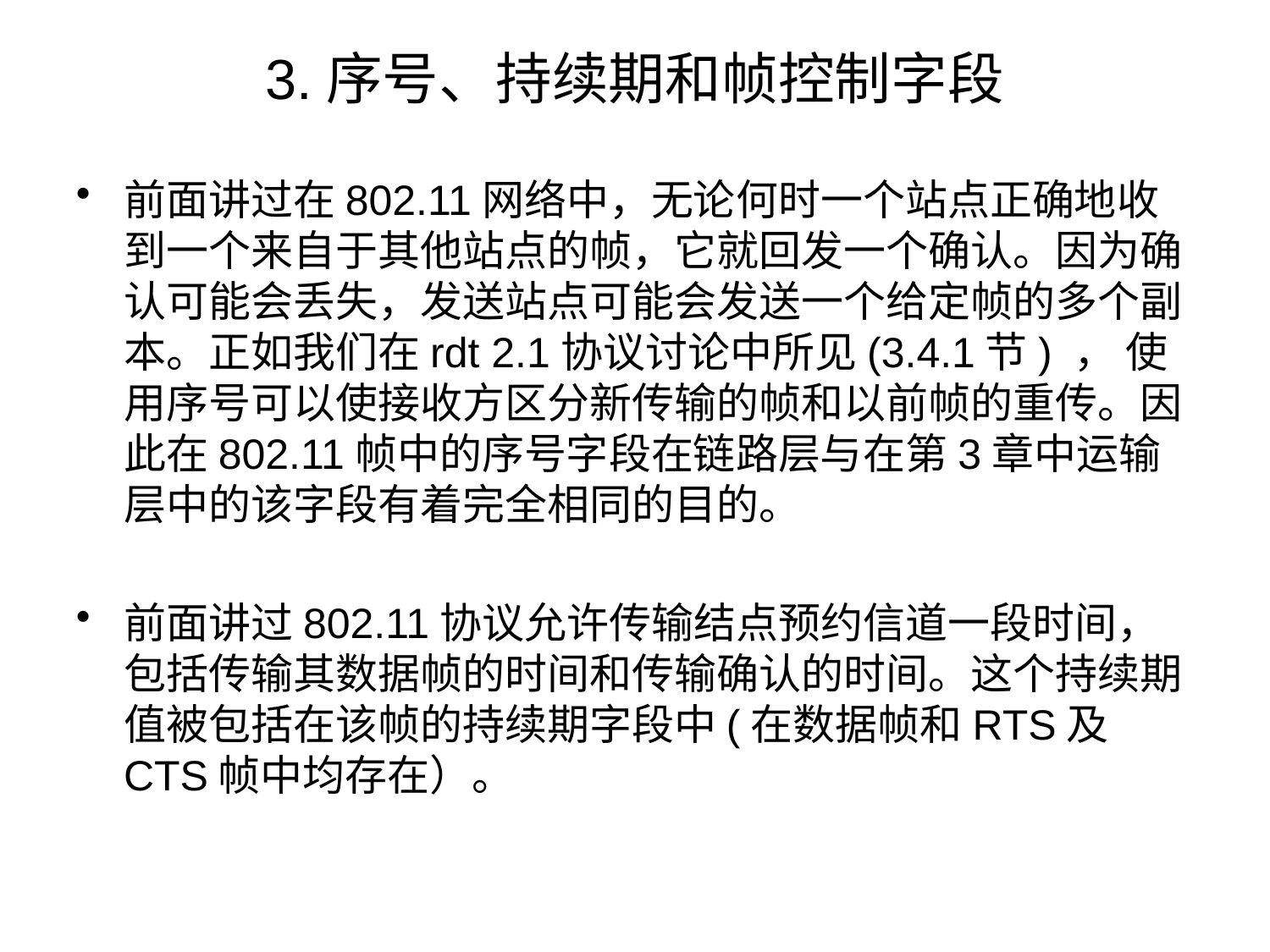

# 3.序号、持续期和帧控制字段
前面讲过在802.11网络中，无论何时一个站点正确地收到一个来自于其他站点的帧，它就回发一个确认。因为确认可能会丢失，发送站点可能会发送一个给定帧的多个副本。正如我们在rdt 2.1协议讨论中所见(3.4.1节) ， 使用序号可以使接收方区分新传输的帧和以前帧的重传。因此在802.11帧中的序号字段在链路层与在第3章中运输层中的该字段有着完全相同的目的。

前面讲过802.11协议允许传输结点预约信道一段时间，包括传输其数据帧的时间和传输确认的时间。这个持续期值被包括在该帧的持续期字段中(在数据帧和RTS及CTS帧中均存在）。